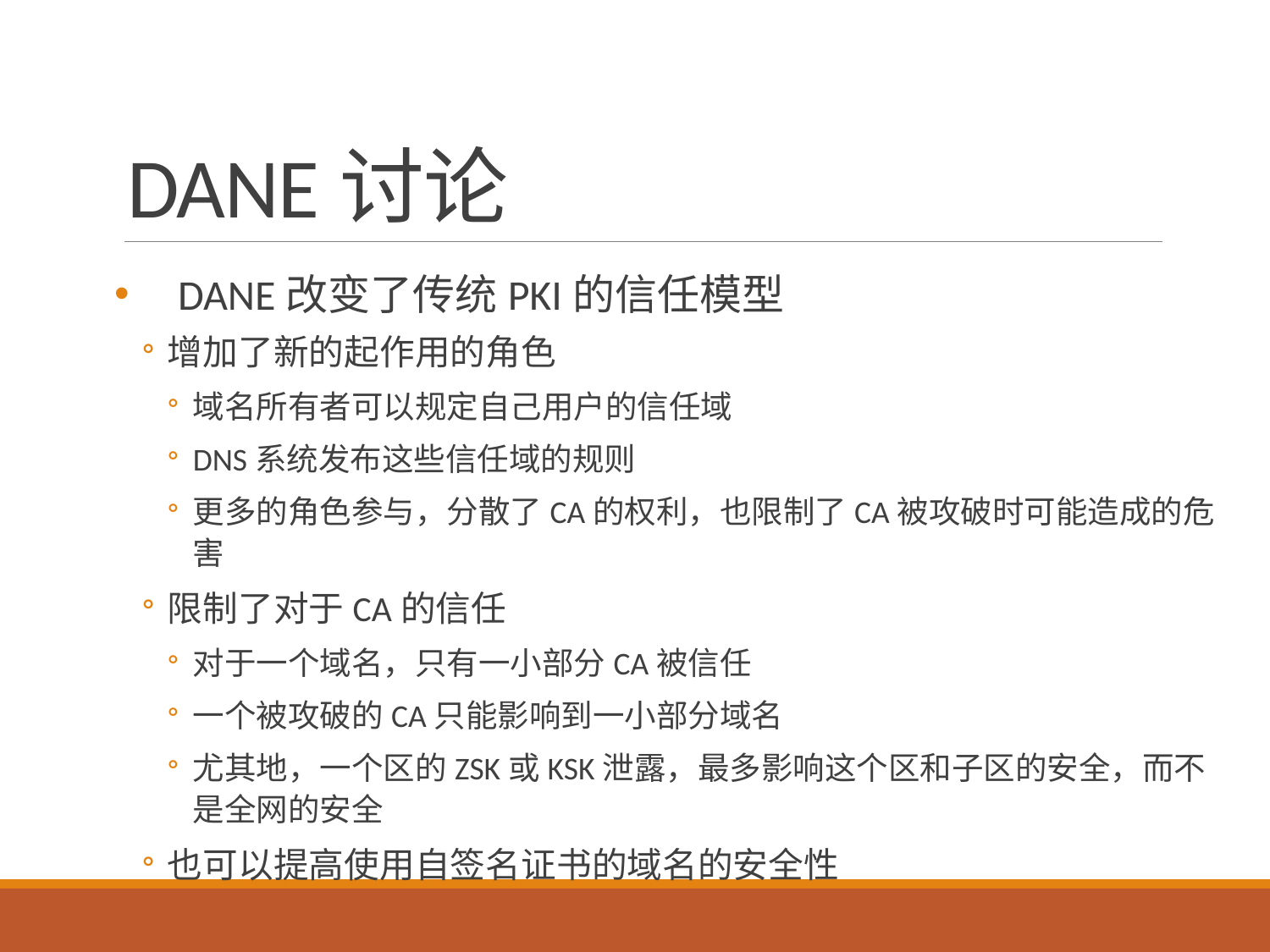

# DANE讨论
DANE改变了传统PKI的信任模型
增加了新的起作用的角色
域名所有者可以规定自己用户的信任域
DNS系统发布这些信任域的规则
更多的角色参与，分散了CA的权利，也限制了CA被攻破时可能造成的危害
限制了对于CA的信任
对于一个域名，只有一小部分CA被信任
一个被攻破的CA只能影响到一小部分域名
尤其地，一个区的ZSK或KSK泄露，最多影响这个区和子区的安全，而不是全网的安全
也可以提高使用自签名证书的域名的安全性